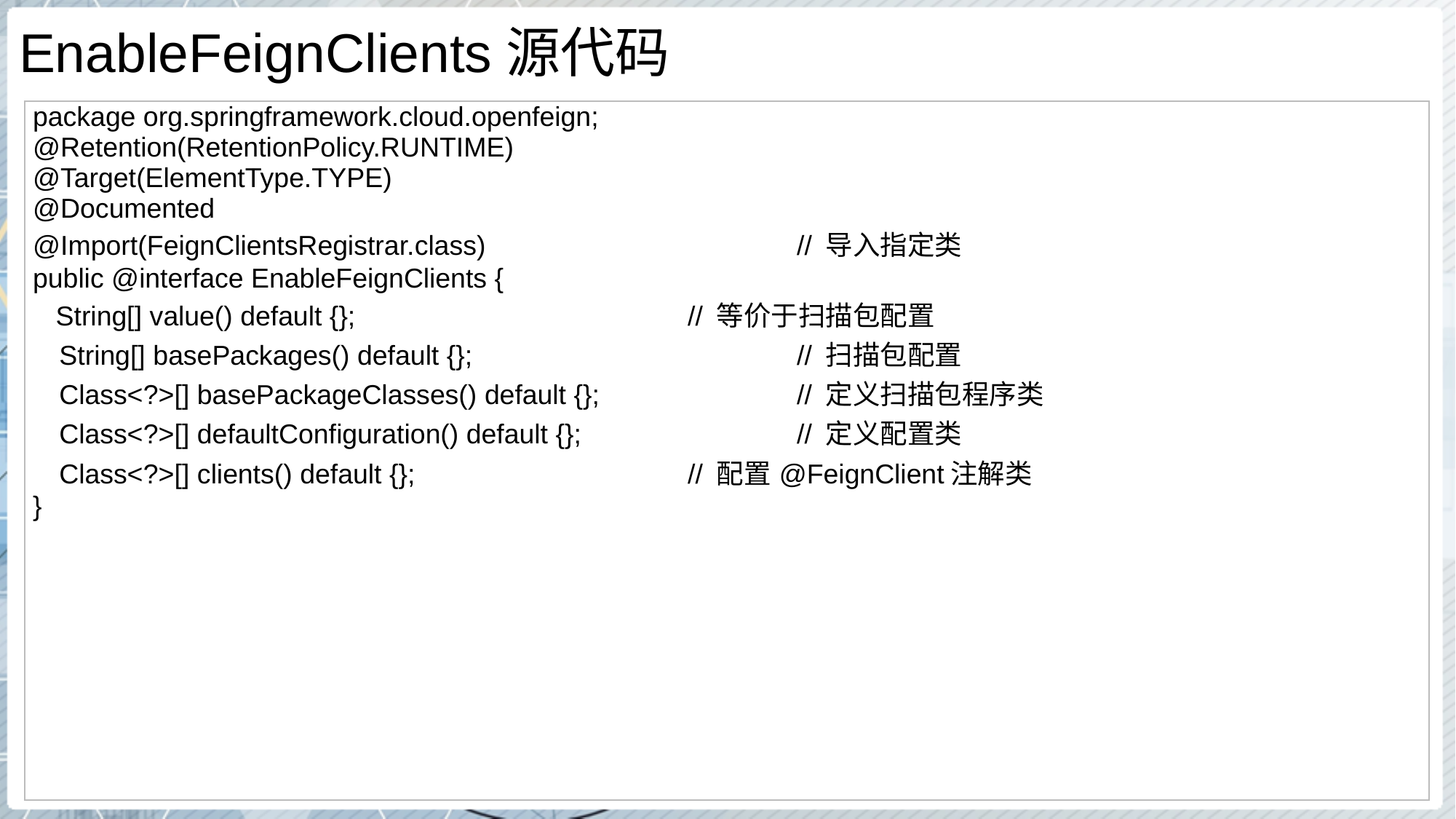

# EnableFeignClients源代码
| package org.springframework.cloud.openfeign; @Retention(RetentionPolicy.RUNTIME) @Target(ElementType.TYPE) @Documented @Import(FeignClientsRegistrar.class) // 导入指定类 public @interface EnableFeignClients { String[] value() default {}; // 等价于扫描包配置 String[] basePackages() default {}; // 扫描包配置 Class<?>[] basePackageClasses() default {}; // 定义扫描包程序类 Class<?>[] defaultConfiguration() default {}; // 定义配置类 Class<?>[] clients() default {}; // 配置@FeignClient注解类 } |
| --- |